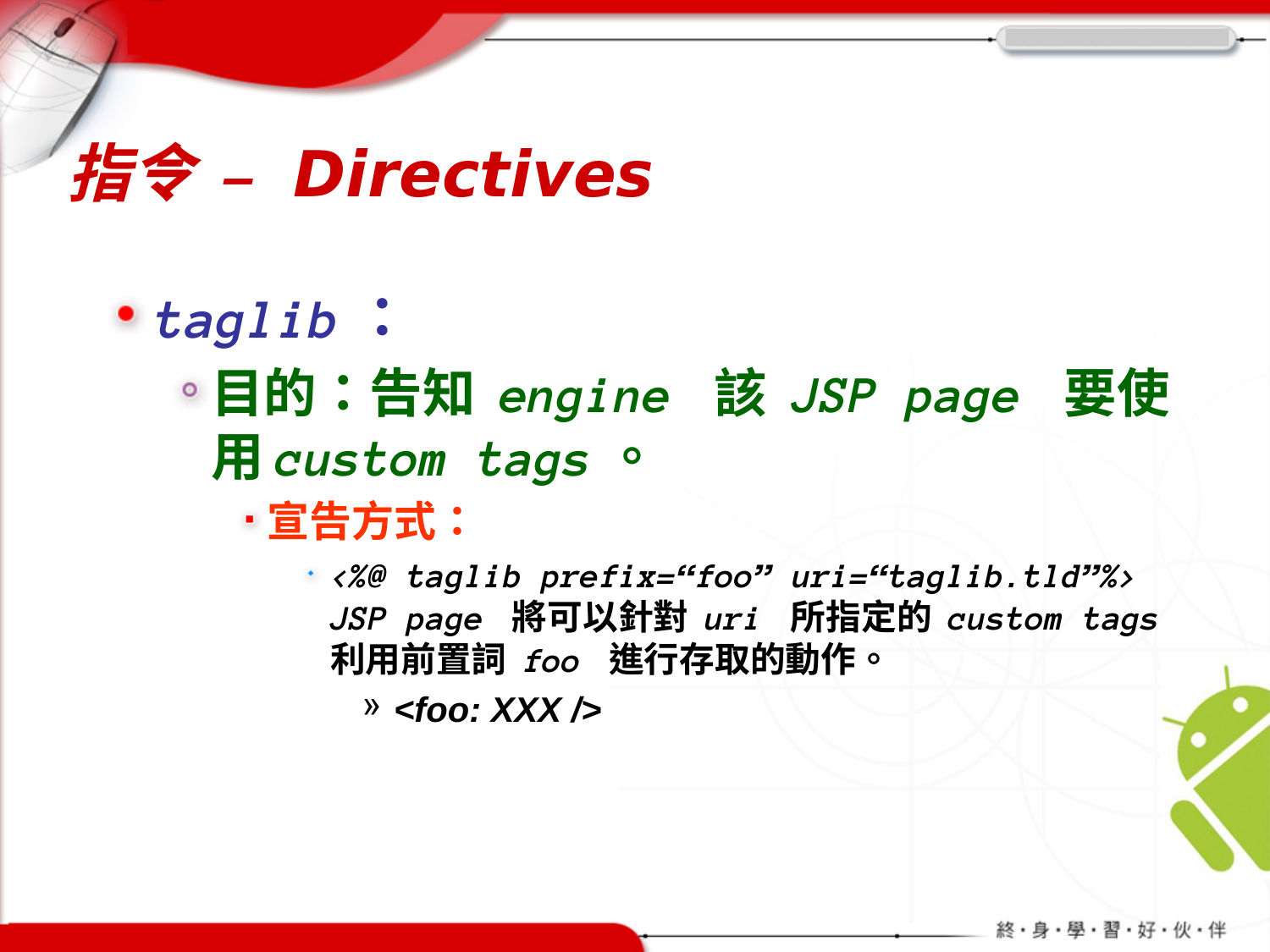

# 指令 - Directives
taglib：
目的：告知 engine 該 JSP page 要使用custom tags。
宣告方式：
<%@ taglib prefix=“foo” uri=“taglib.tld”%>
JSP page 將可以針對 uri 所指定的 custom tags 利用前置詞 foo 進行存取的動作。
<foo: XXX />